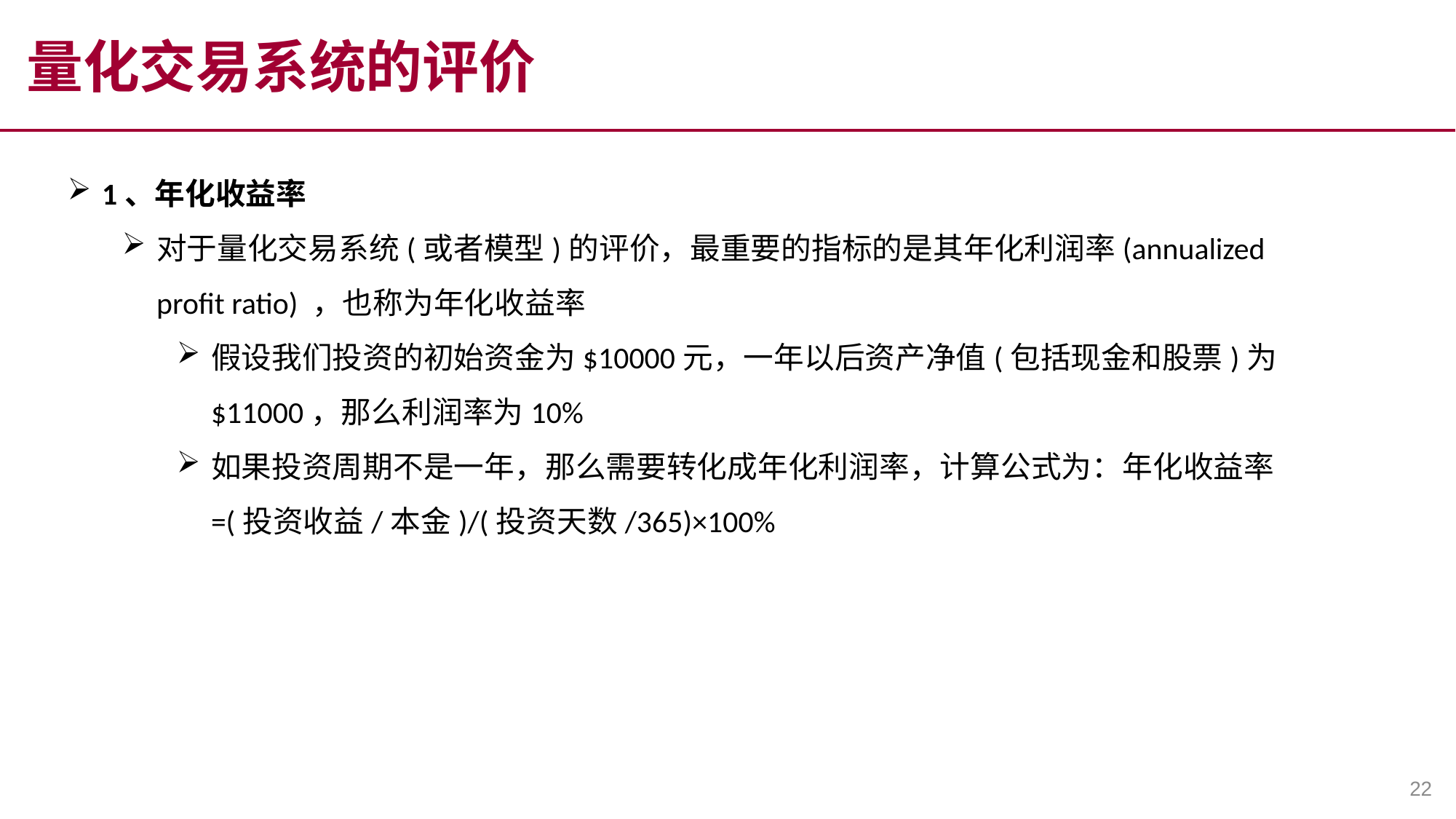

量化交易系统的评价
1、年化收益率
对于量化交易系统(或者模型)的评价，最重要的指标的是其年化利润率(annualized profit ratio) ，也称为年化收益率
假设我们投资的初始资金为$10000元，一年以后资产净值(包括现金和股票)为$11000，那么利润率为10%
如果投资周期不是一年，那么需要转化成年化利润率，计算公式为：年化收益率=(投资收益/本金)/(投资天数/365)×100%
22